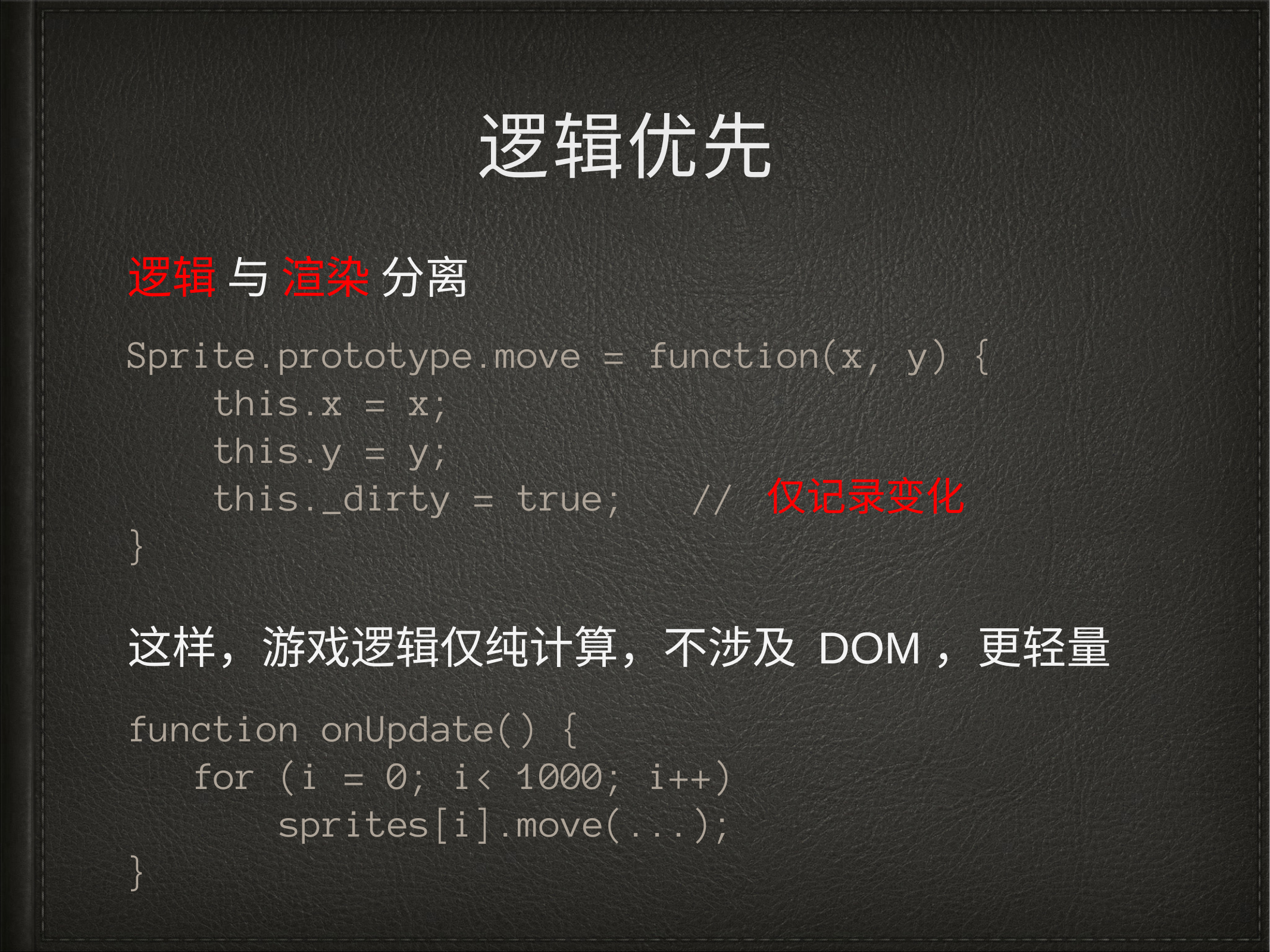

# 逻辑优先
逻辑 与 渲染 分离
Sprite.prototype.move = function(x, y) {
    this.x = x;
    this.y = y;
    this._dirty = true;   // 仅记录变化
}
这样，游戏逻辑仅纯计算，不涉及 DOM，更轻量
function onUpdate() {
   for (i = 0; i< 1000; i++)
       sprites[i].move(...);
}